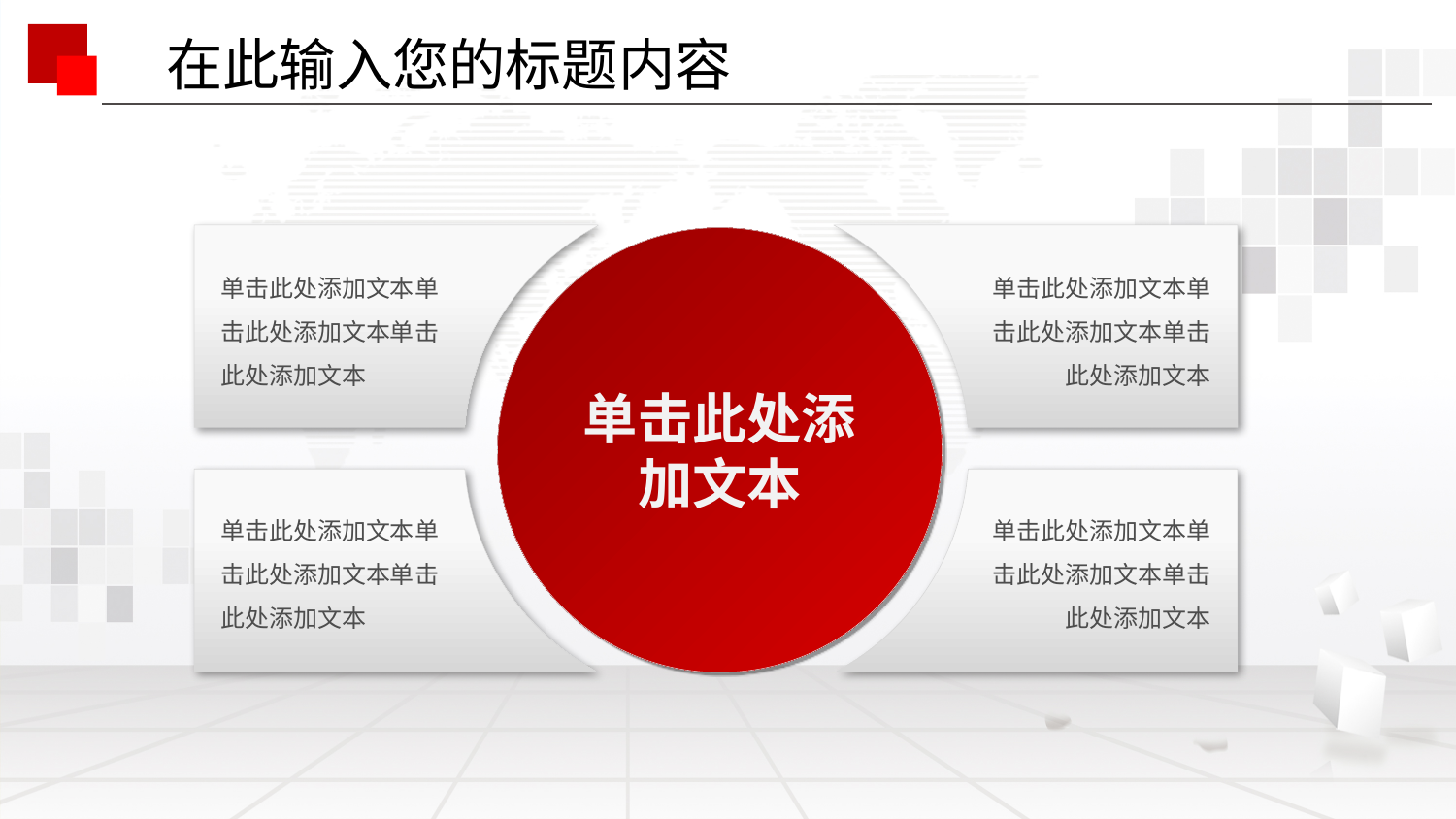

在此输入您的标题内容

单击此处添加文本
单击此处添加文本单击此处添加文本单击此处添加文本
单击此处添加文本单击此处添加文本单击此处添加文本

单击此处添加文本单击此处添加文本单击此处添加文本
单击此处添加文本单击此处添加文本单击此处添加文本